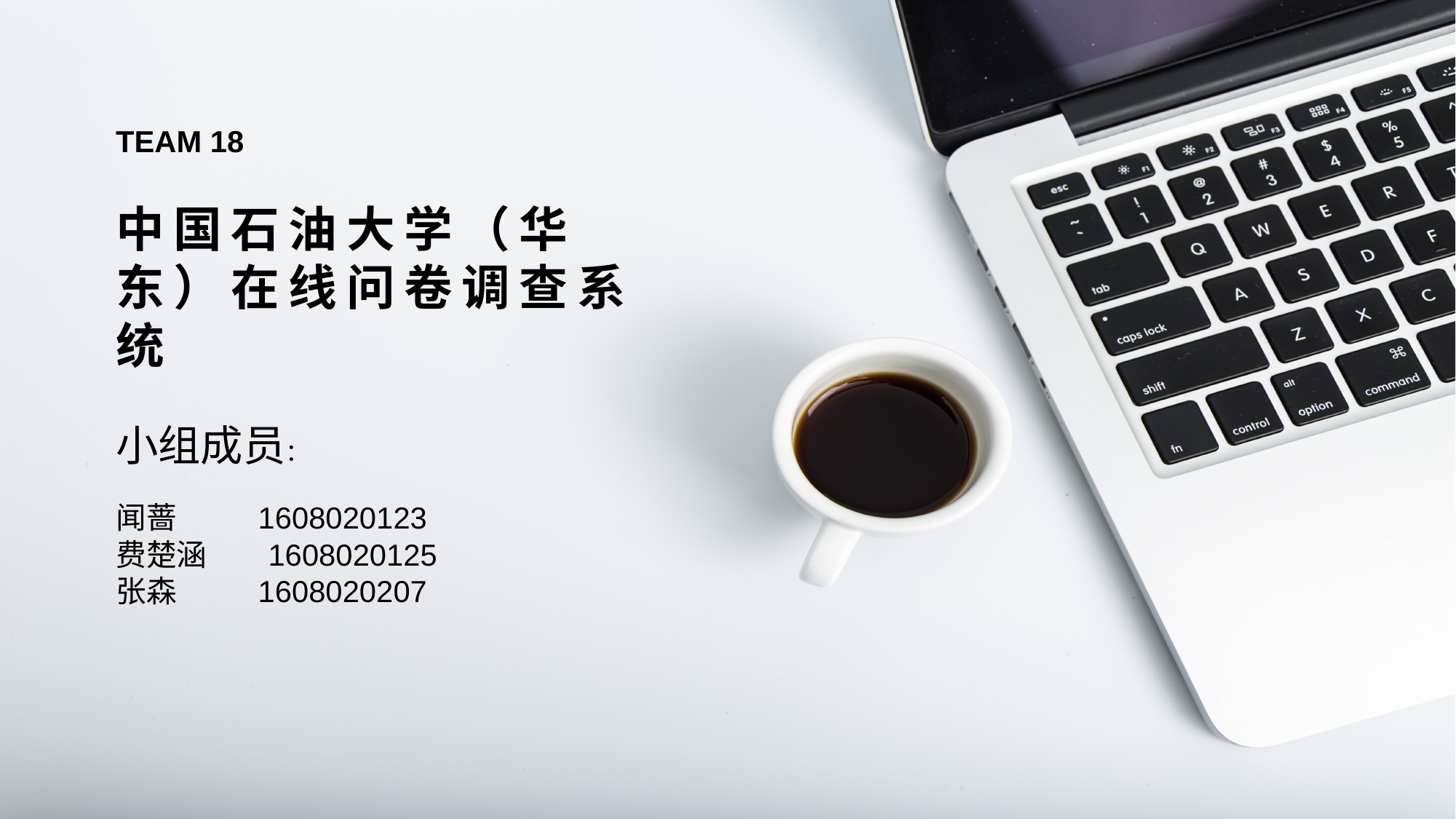

TEAM 18
中国石油大学（华东）在线问卷调查系统
小组成员：

闻蔷           1608020123
费楚涵        1608020125
张森           1608020207